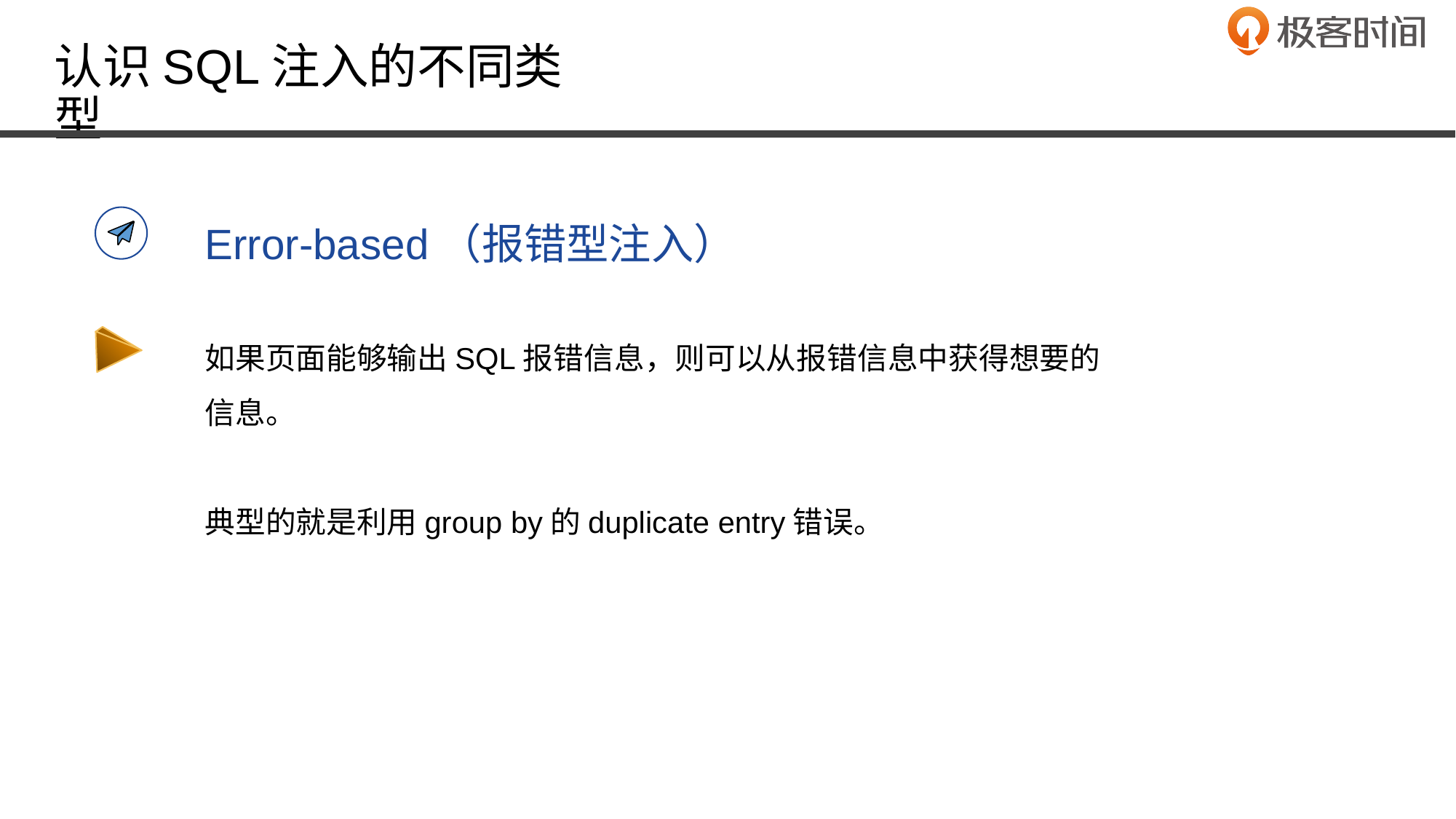

认识SQL注入的不同类型
Error-based（报错型注入）

如果页面能够输出SQL报错信息，则可以从报错信息中获得想要的信息。

典型的就是利用group by的duplicate entry错误。